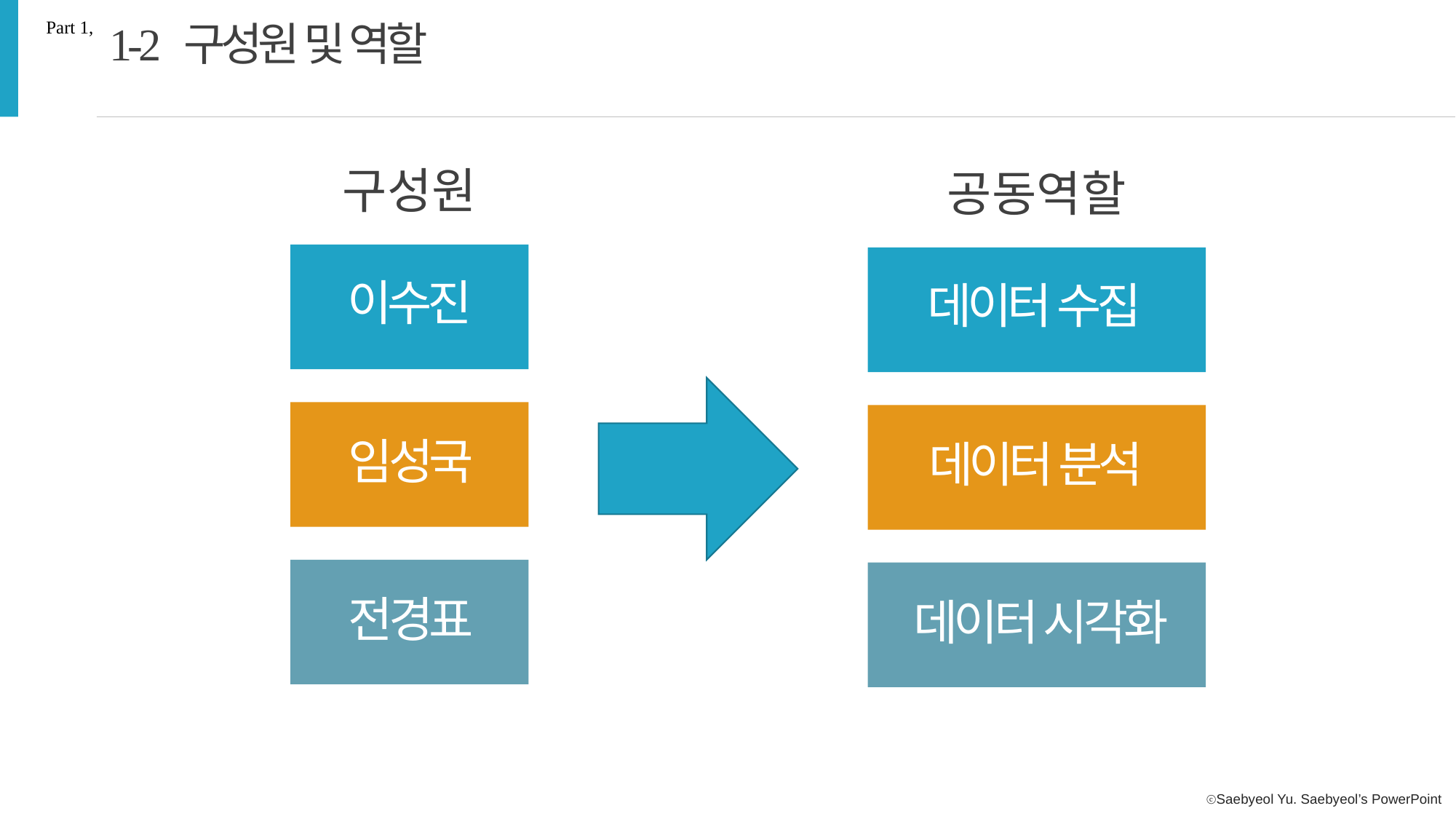

1-2 구성원 및 역할
Part 1,
구성원
공동역할

이수진
데이터 수집

임성국
데이터 분석

전경표
데이터 시각화